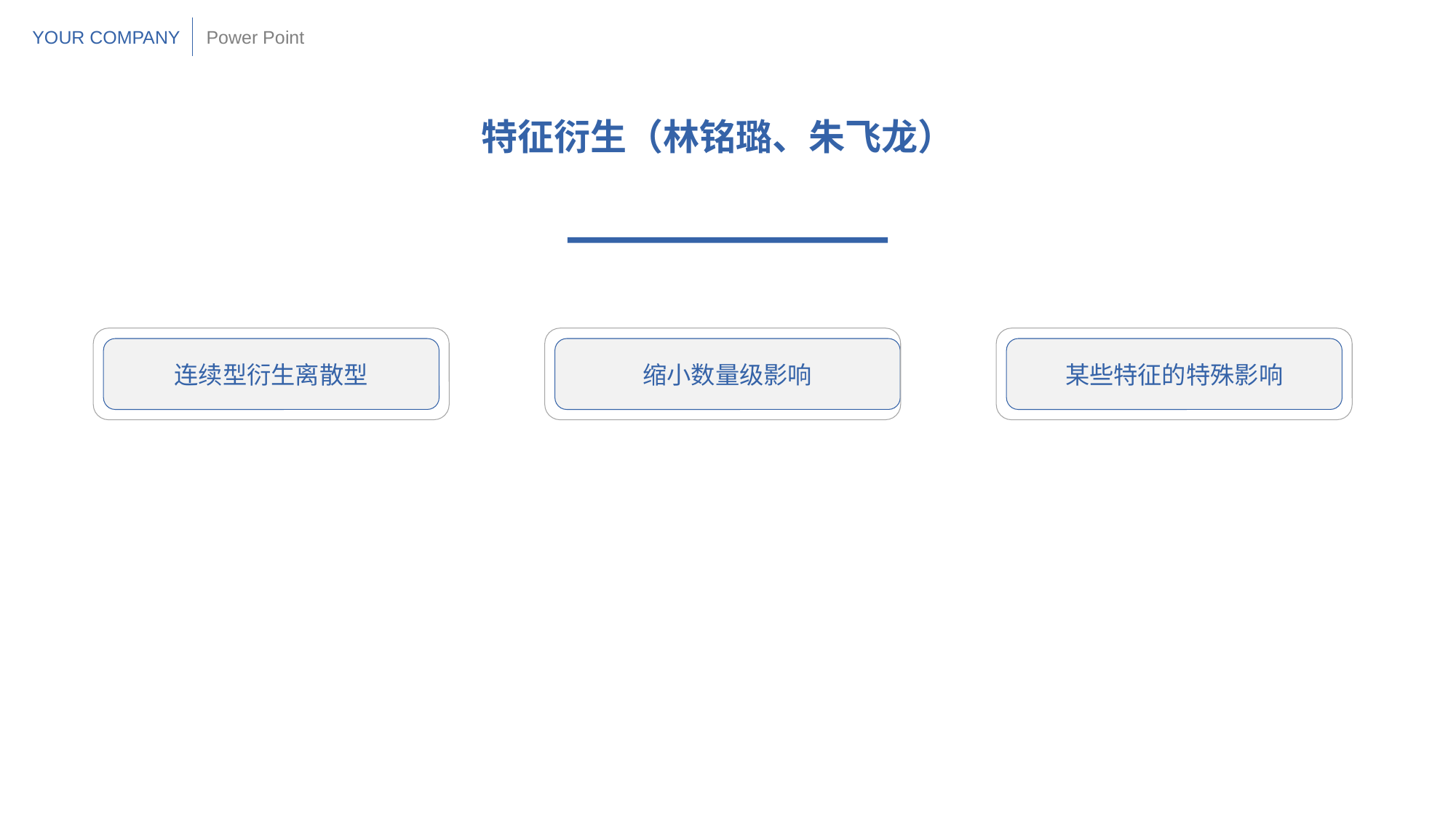

YOUR COMPANY
Power Point
特征衍生（林铭璐、朱飞龙）

连续型衍生离散型
缩小数量级影响
某些特征的特殊影响